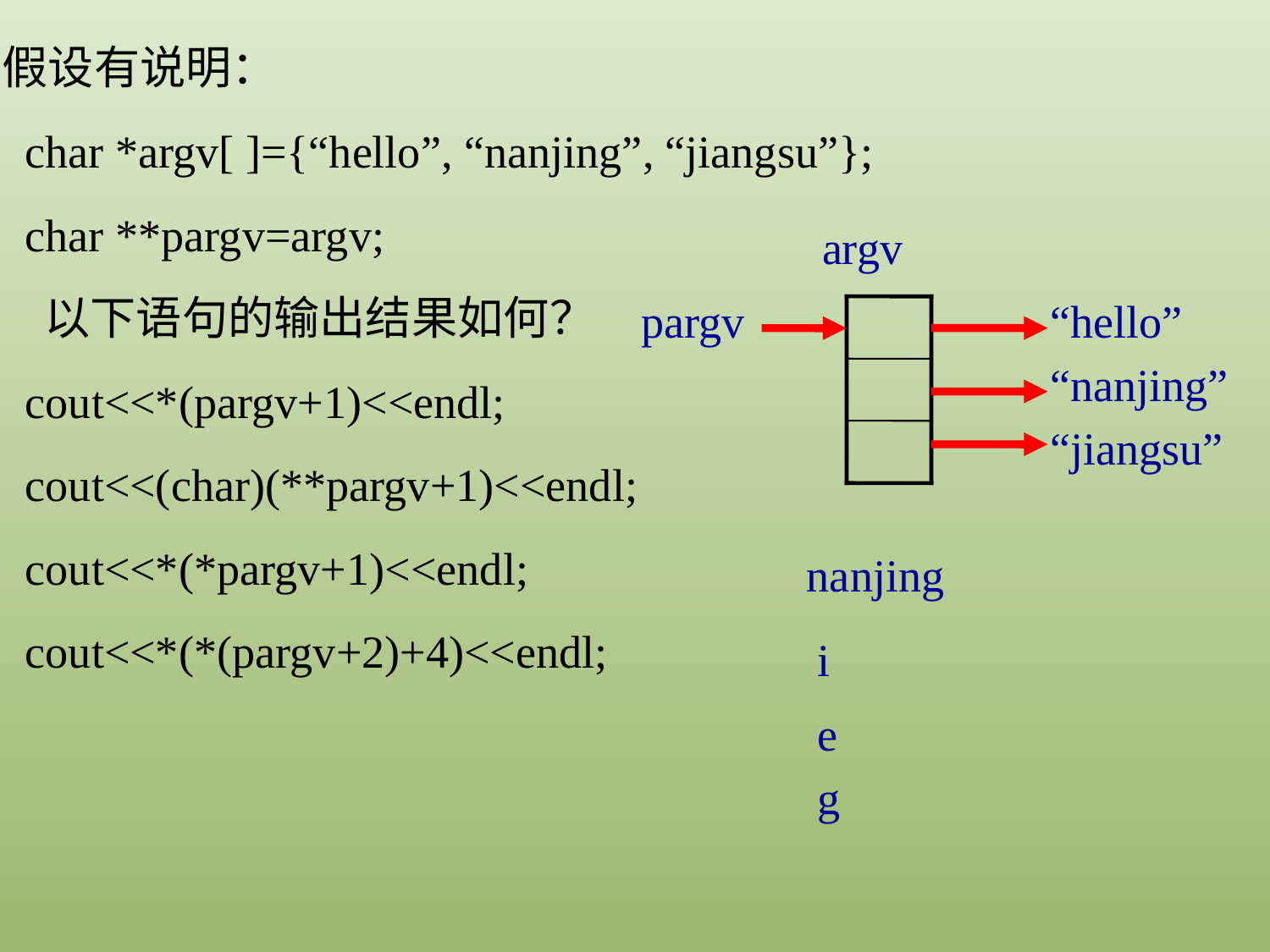

假设有说明：
  char *argv[ ]={“hello”, “nanjing”, “jiangsu”};
  char **pargv=argv;
   以下语句的输出结果如何？
  cout<<*(pargv+1)<<endl;
  cout<<(char)(**pargv+1)<<endl;
  cout<<*(*pargv+1)<<endl;
  cout<<*(*(pargv+2)+4)<<endl;
argv
“hello”

“nanjing”

“jiangsu”

pargv

nanjing
i
e
g
524